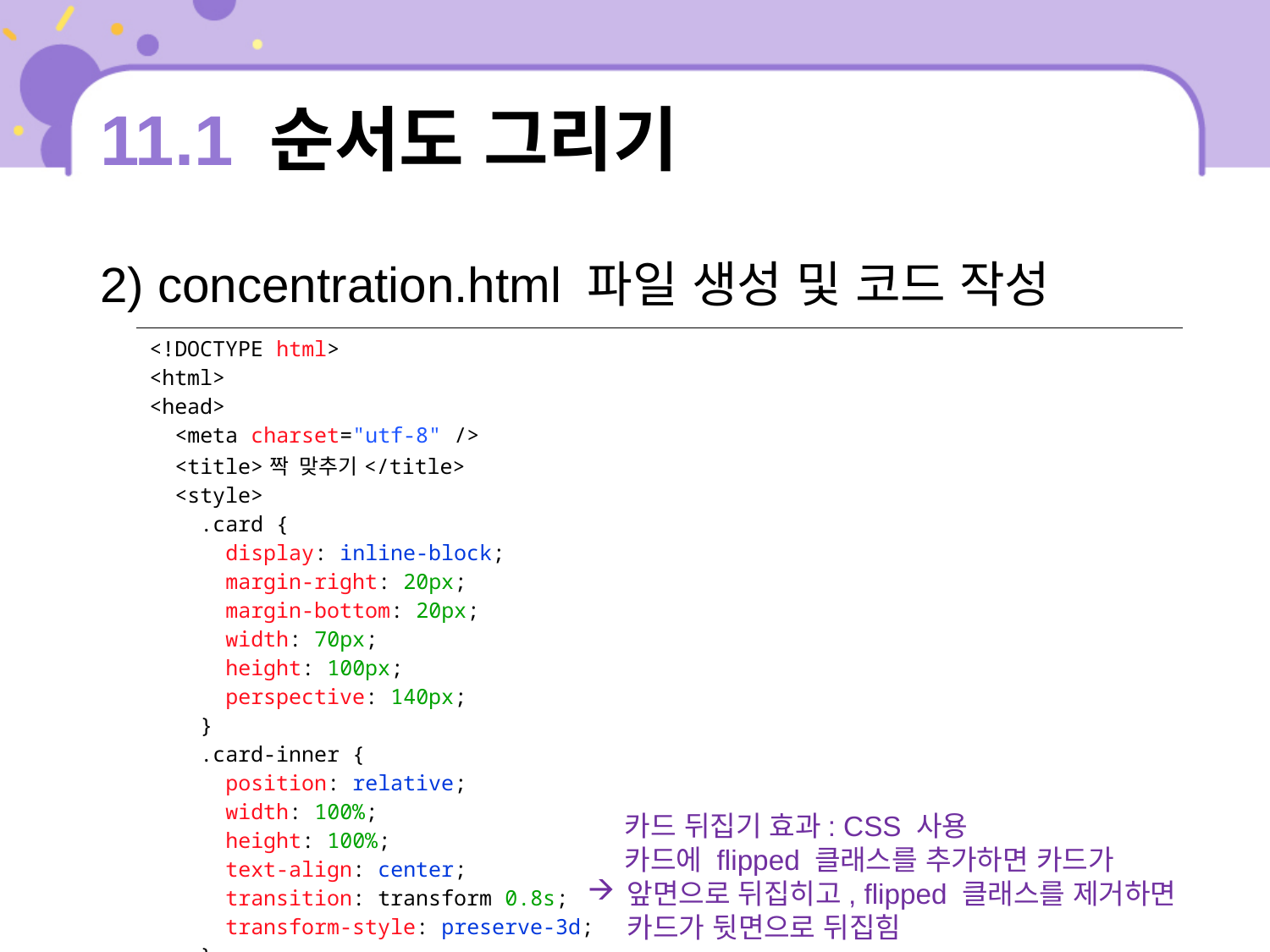

# 11.1 순서도 그리기
2) concentration.html 파일 생성 및 코드 작성

| <!DOCTYPE html> <html> <head> <meta charset="utf-8" /> <title>짝 맞추기</title> <style> .card { display: inline-block; margin-right: 20px; margin-bottom: 20px; width: 70px; height: 100px; perspective: 140px; } .card-inner { position: relative; width: 100%; height: 100%; text-align: center; transition: transform 0.8s; transform-style: preserve-3d; } .card.flipped .card-inner { transform: rotateY(180deg); |
| --- |
카드 뒤집기 효과: CSS 사용
카드에 flipped 클래스를 추가하면 카드가
앞면으로 뒤집히고, flipped 클래스를 제거하면 카드가 뒷면으로 뒤집힘